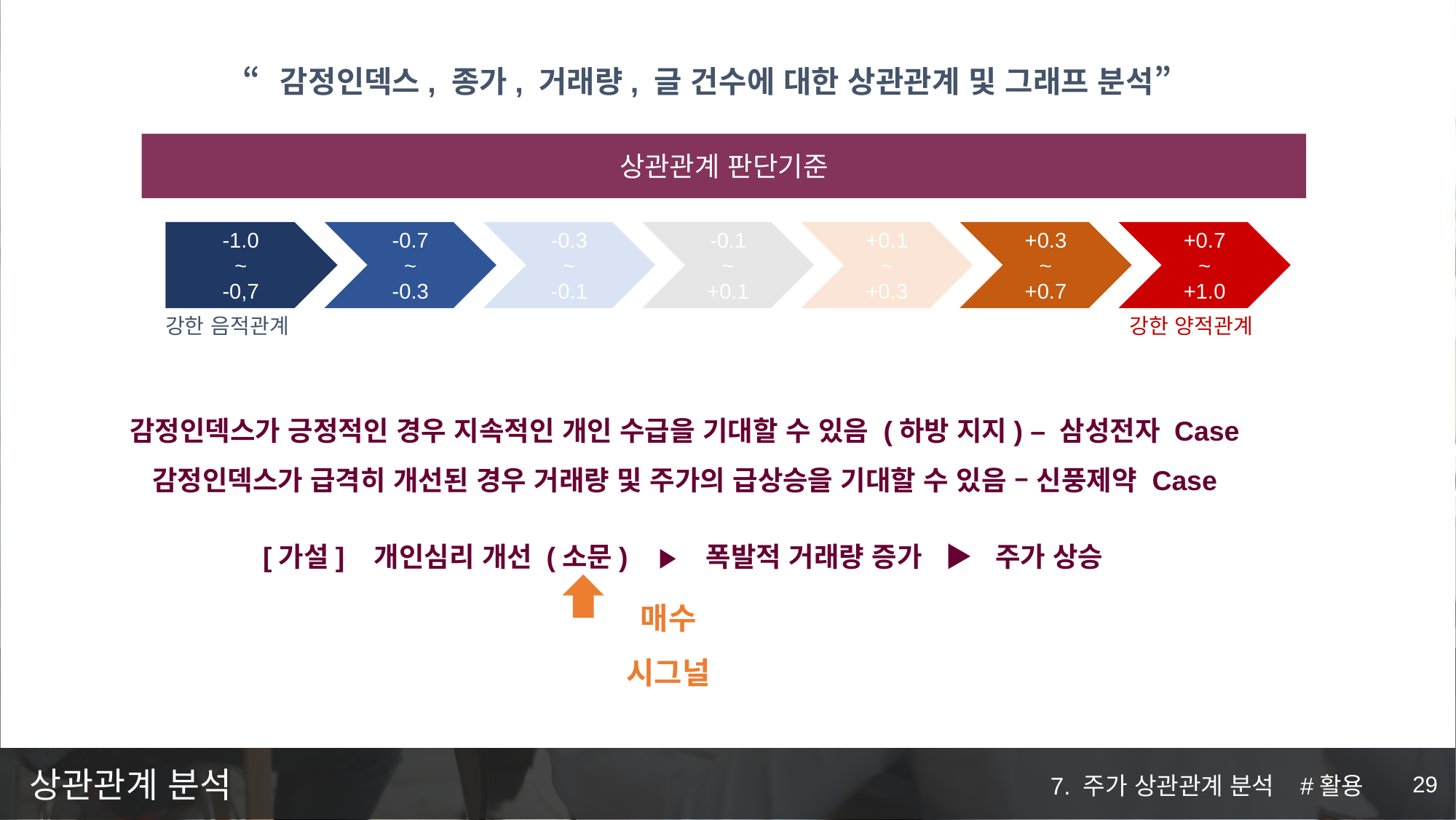

“감정인덱스, 종가, 거래량, 글 건수에 대한 상관관계 및 그래프 분석”
상관관계 판단기준
-1.0
~
-0,7
-0.7
~
-0.3
-0.3
~
-0.1
-0.1
~
+0.1
+0.1
~
+0.3
+0.3
~
+0.7
+0.7
~
+1.0
강한 음적관계
강한 양적관계
감정인덱스가 긍정적인 경우 지속적인 개인 수급을 기대할 수 있음 (하방 지지) – 삼성전자 Case
감정인덱스가 급격히 개선된 경우 거래량 및 주가의 급상승을 기대할 수 있음 – 신풍제약 Case
[가설]   개인심리 개선 (소문)    ▶   폭발적 거래량 증가   ▶   주가 상승

매수 시그널
# 상관관계 분석
7. 주가 상관관계 분석   #활용
29